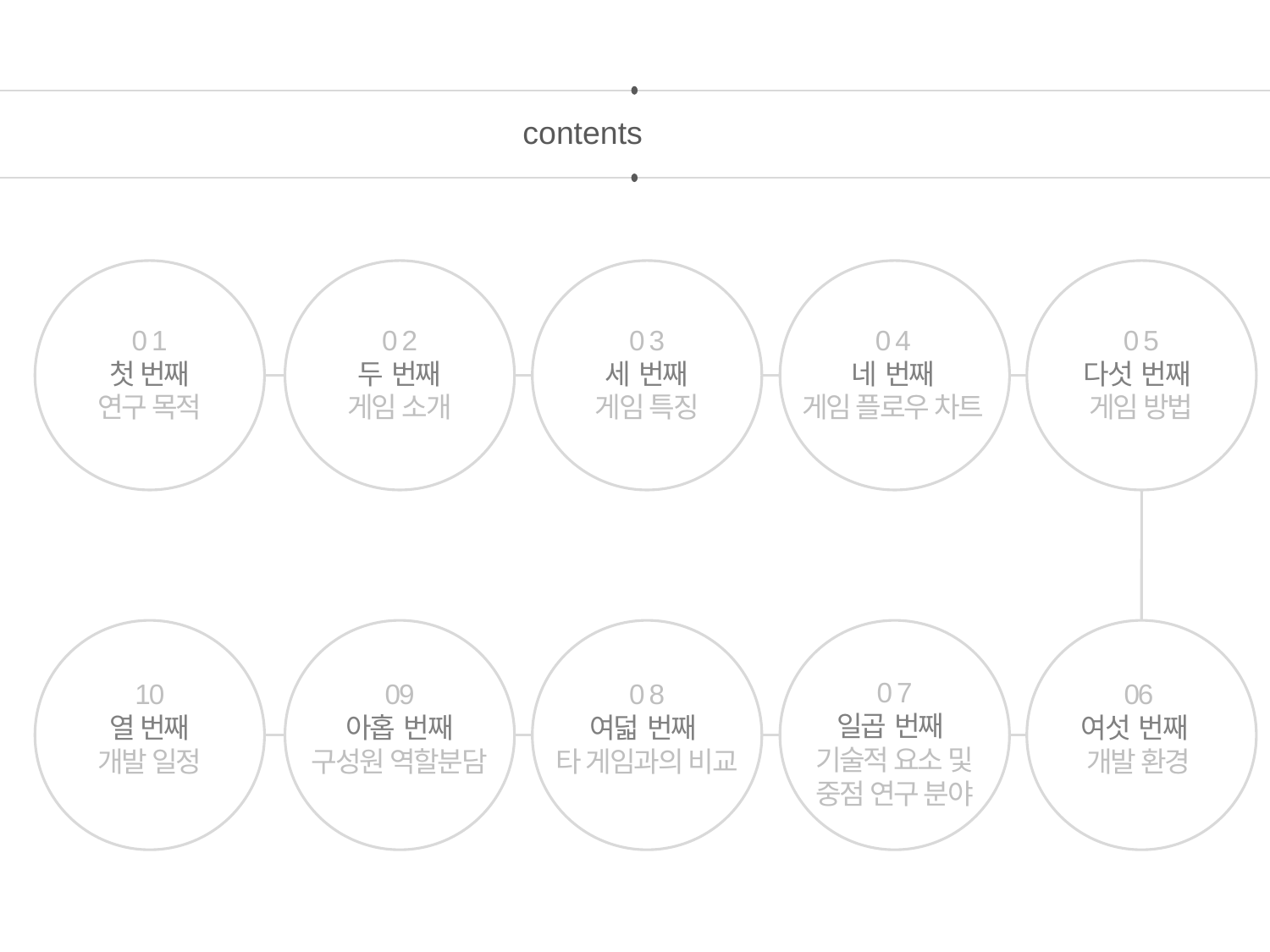

contents

0 1
첫 번째
연구 목적
0 2
두 번째
게임 소개
0 3
세 번째
게임 특징
0 4
네 번째
게임 플로우 차트
0 5
다섯 번째
게임 방법

0 7
일곱 번째
기술적 요소 및
중점 연구 분야
10
열 번째
개발 일정
09
아홉 번째
구성원 역할분담
0 8
여덟 번째
타 게임과의 비교
06
여섯 번째
개발 환경